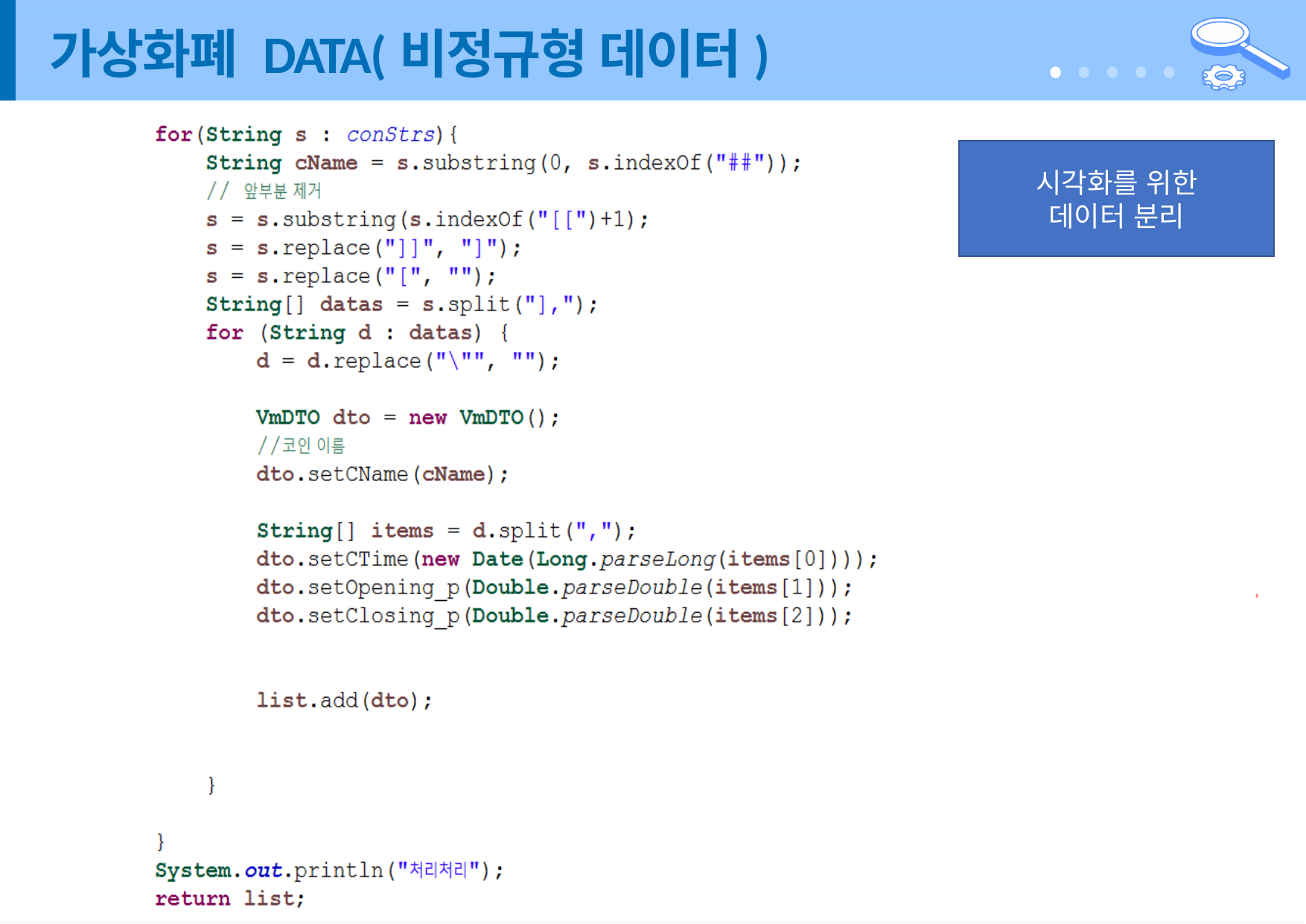

# 가상화폐 DATA(비정규형 데이터)

시각화를 위한
데이터 분리